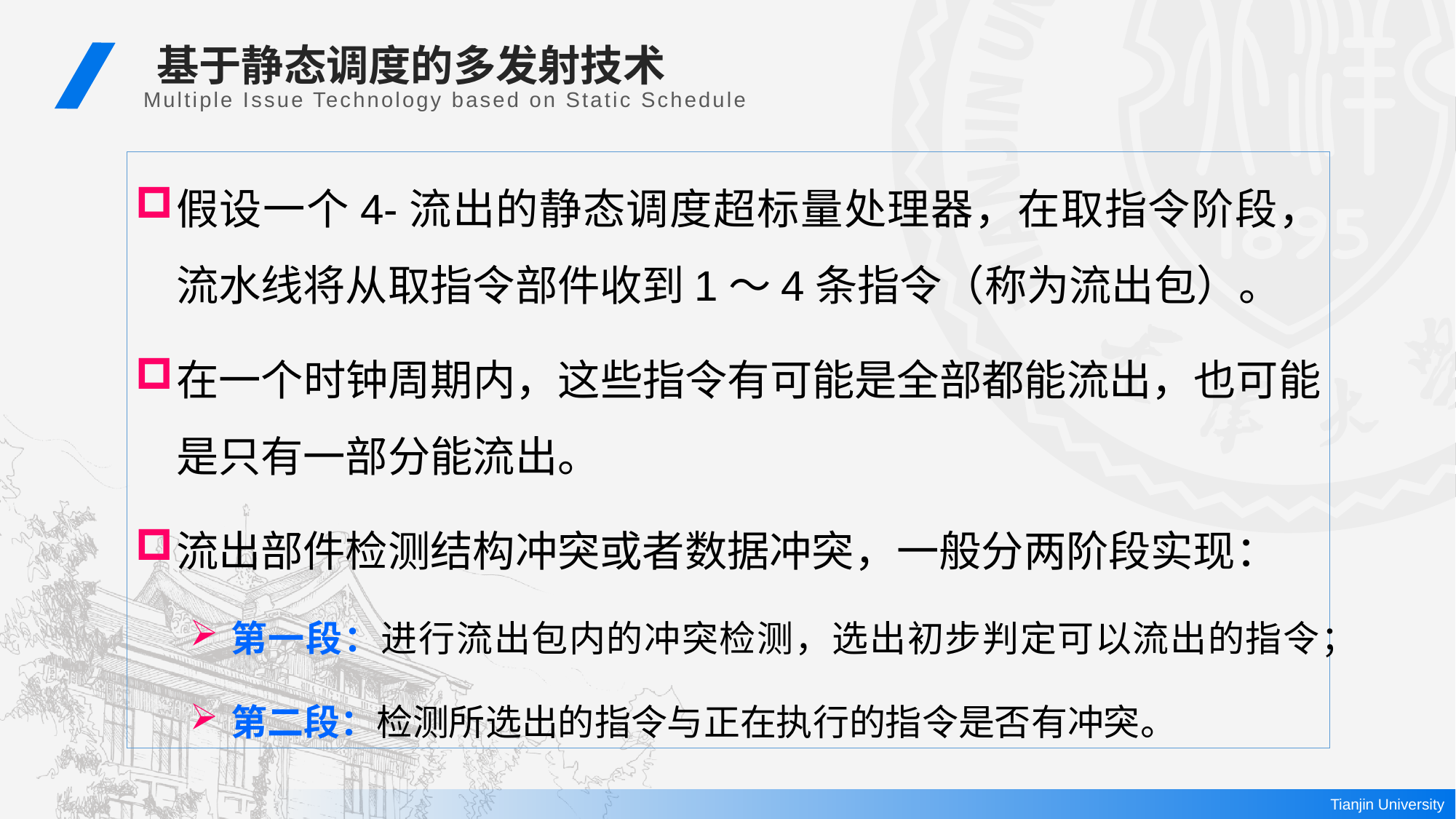

基于静态调度的多发射技术
Multiple Issue Technology based on Static Schedule
假设一个4-流出的静态调度超标量处理器，在取指令阶段，流水线将从取指令部件收到1～4条指令（称为流出包）。
在一个时钟周期内，这些指令有可能是全部都能流出，也可能是只有一部分能流出。
流出部件检测结构冲突或者数据冲突，一般分两阶段实现：
第一段：进行流出包内的冲突检测，选出初步判定可以流出的指令；
第二段：检测所选出的指令与正在执行的指令是否有冲突。